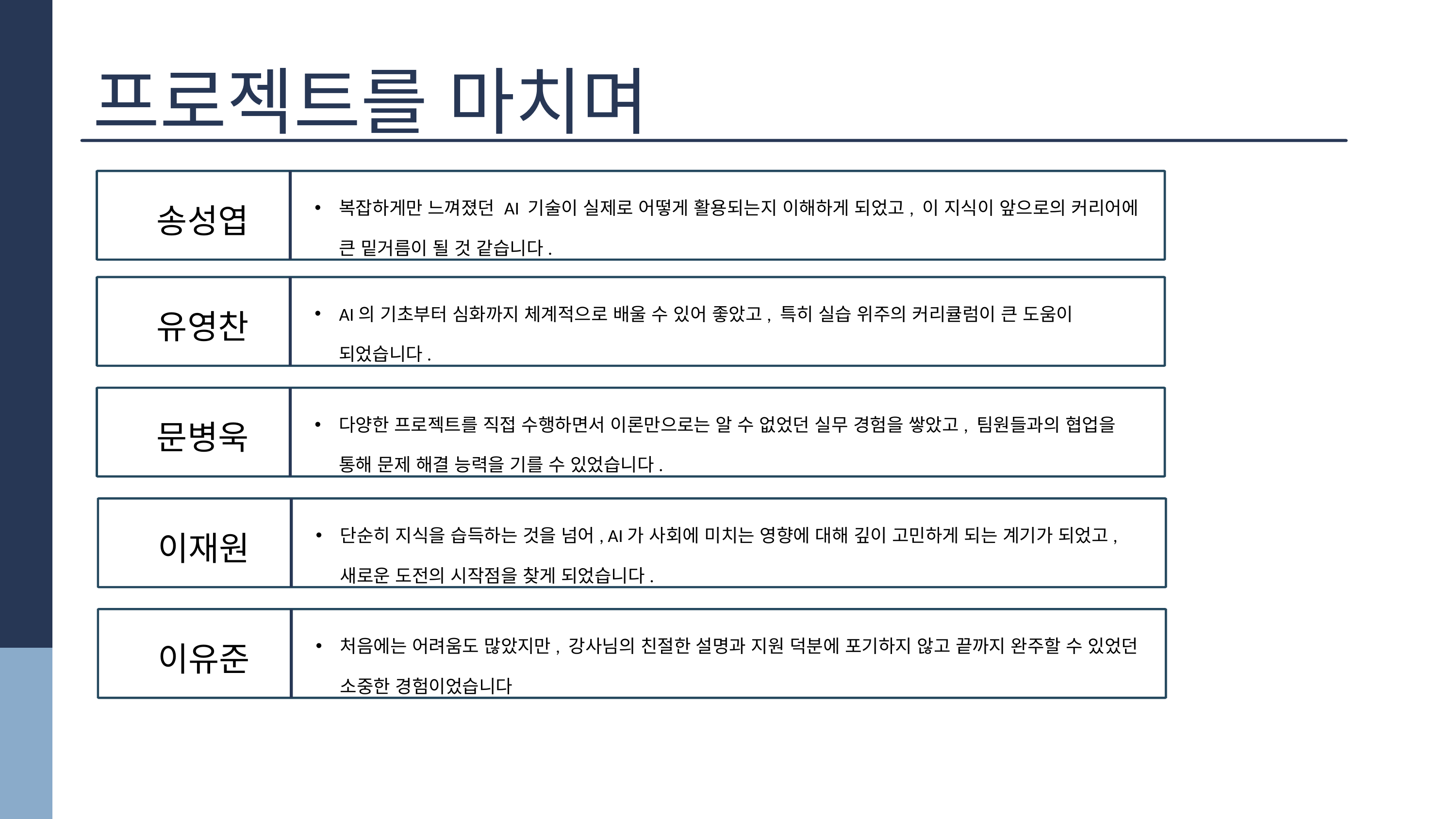

프로젝트를 마치며

복잡하게만 느껴졌던 AI 기술이 실제로 어떻게 활용되는지 이해하게 되었고, 이 지식이 앞으로의 커리어에 큰 밑거름이 될 것 같습니다.

 송성엽

AI의 기초부터 심화까지 체계적으로 배울 수 있어 좋았고, 특히 실습 위주의 커리큘럼이 큰 도움이 되었습니다.

 유영찬

다양한 프로젝트를 직접 수행하면서 이론만으로는 알 수 없었던 실무 경험을 쌓았고, 팀원들과의 협업을 통해 문제 해결 능력을 기를 수 있었습니다.

 문병욱

단순히 지식을 습득하는 것을 넘어, AI가 사회에 미치는 영향에 대해 깊이 고민하게 되는 계기가 되었고, 새로운 도전의 시작점을 찾게 되었습니다.

 이재원

처음에는 어려움도 많았지만, 강사님의 친절한 설명과 지원 덕분에 포기하지 않고 끝까지 완주할 수 있었던 소중한 경험이었습니다
 이유준